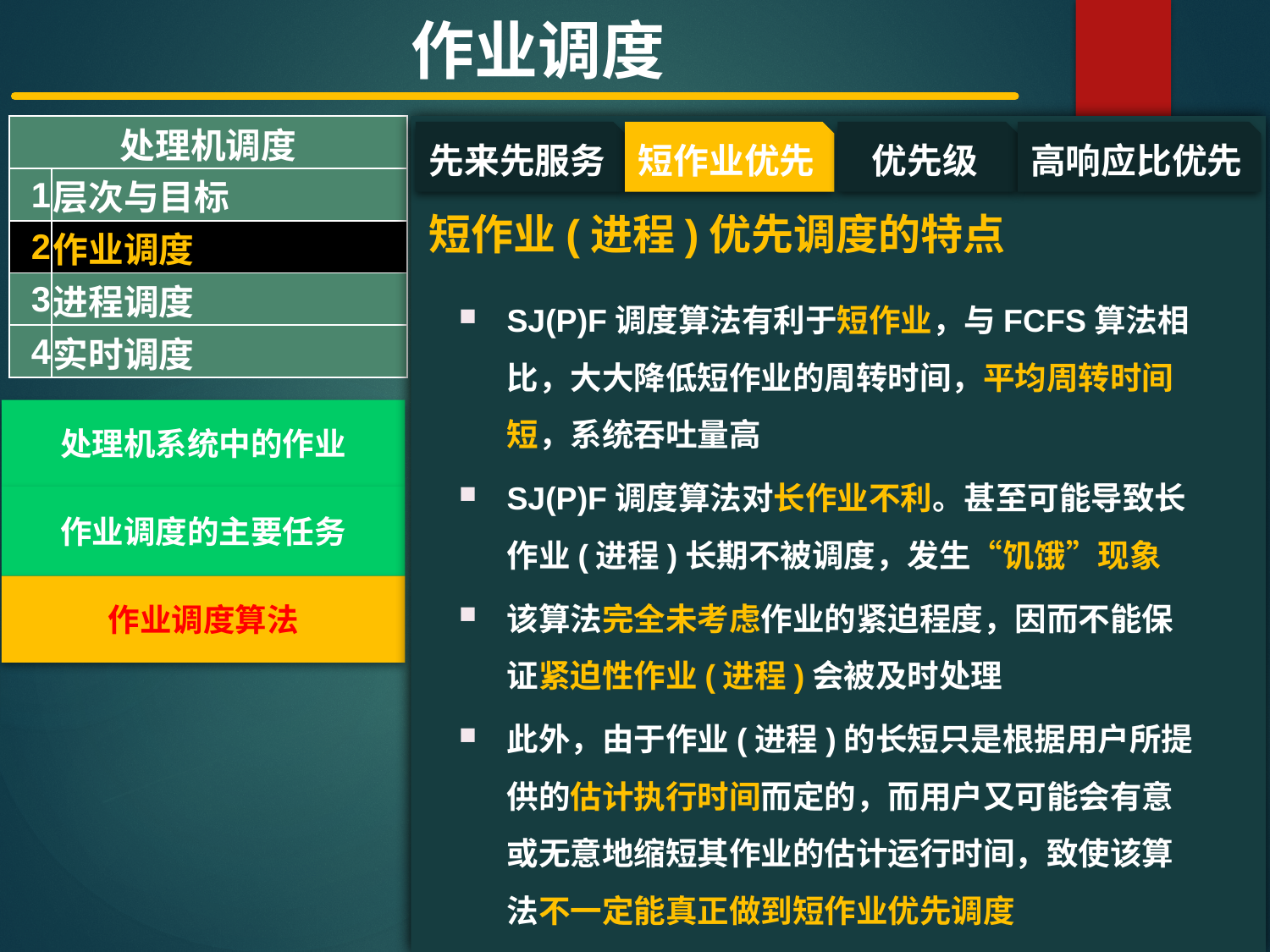

作业调度
| 处理机调度 |  |
| --- | --- |
| 1 | 层次与目标 |
| 2 | 作业调度 |
| 3 | 进程调度 |
| 4 | 实时调度 |
#
先来先服务
短作业优先
优先级
高响应比优先
短作业(进程)优先调度的特点
SJ(P)F调度算法有利于短作业，与FCFS算法相比，大大降低短作业的周转时间，平均周转时间短，系统吞吐量高
SJ(P)F调度算法对长作业不利。甚至可能导致长作业(进程)长期不被调度，发生“饥饿”现象
该算法完全未考虑作业的紧迫程度，因而不能保证紧迫性作业(进程)会被及时处理
此外，由于作业(进程)的长短只是根据用户所提供的估计执行时间而定的，而用户又可能会有意或无意地缩短其作业的估计运行时间，致使该算法不一定能真正做到短作业优先调度
处理机系统中的作业
作业调度的主要任务
作业调度算法